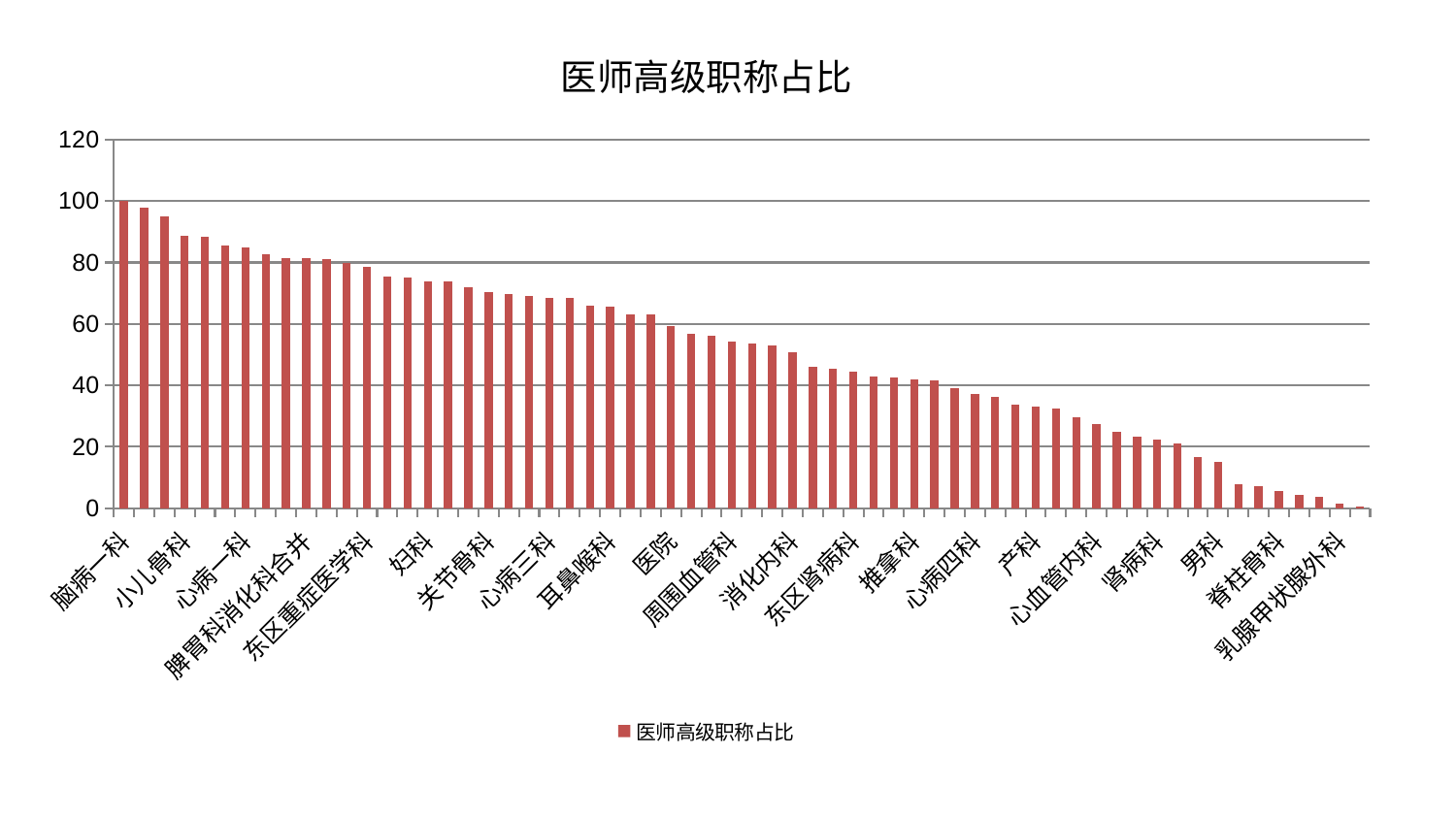

### Chart: 医师高级职称占比

| Category | 医师高级职称占比 |
|---|---|
| 脑病一科 | 100.0 |
| 显微骨科 | 97.71043832327938 |
| 西区重症医学科 | 95.05725426628163 |
| 小儿骨科 | 88.79632982449989 |
| 心病二科 | 88.28418072892406 |
| 针灸科 | 85.53584123004592 |
| 心病一科 | 84.98200817750099 |
| 风湿病科 | 82.71702380864674 |
| 肝病科 | 81.34589906732282 |
| 脾胃科消化科合并 | 81.3037020959528 |
| 神经内科 | 81.1101795353056 |
| 中医经典科 | 79.8450890298861 |
| 东区重症医学科 | 78.4937337646729 |
| 综合内科 | 75.54203013855653 |
| 皮肤科 | 75.22058744299852 |
| 妇科 | 73.90525805628882 |
| 胸外科 | 73.70953830335972 |
| 美容皮肤科 | 71.96334904863377 |
| 关节骨科 | 70.35908296761085 |
| 身心医学科 | 69.68497554738782 |
| 脑病三科 | 69.20114959556744 |
| 心病三科 | 68.40889563539466 |
| 眼科 | 68.37667460513629 |
| 老年医学科 | 65.84924218592168 |
| 耳鼻喉科 | 65.53133613104669 |
| 治未病中心 | 63.118926937415196 |
| 妇二科 | 63.038329713365215 |
| 医院 | 59.346326205469374 |
| 中医外治中心 | 56.669061160423766 |
| 脾胃病科 | 56.161458620372215 |
| 周围血管科 | 54.23290871309458 |
| 康复科 | 53.65783289271437 |
| 创伤骨科 | 53.1736594102221 |
| 消化内科 | 50.68298059350848 |
| 肛肠科 | 46.14595997185294 |
| 肾脏内科 | 45.418512294058466 |
| 东区肾病科 | 44.379991689940326 |
| 微创骨科 | 42.90771256612266 |
| 肿瘤内科 | 42.71282820630218 |
| 推拿科 | 41.84271329224201 |
| 神经外科 | 41.52496409409119 |
| 儿科 | 39.10514230610879 |
| 心病四科 | 37.093658175092244 |
| 骨科 | 36.206610968147125 |
| 运动损伤骨科 | 33.7456739298615 |
| 产科 | 33.00147932586635 |
| 脑病二科 | 32.49295277653878 |
| 重症医学科 | 29.56047954802138 |
| 心血管内科 | 27.46074873774246 |
| 口腔科 | 24.80058705846583 |
| 小儿推拿科 | 23.43862556448507 |
| 肾病科 | 22.45894870067877 |
| 血液科 | 21.028875678146917 |
| 普通外科 | 16.518679873351967 |
| 男科 | 15.005128221758309 |
| 内分泌科 | 7.690857554310653 |
| 呼吸内科 | 7.209782984701105 |
| 脊柱骨科 | 5.741244095659956 |
| 肝胆外科 | 4.439483593679648 |
| 泌尿外科 | 3.7087522004945894 |
| 乳腺甲状腺外科 | 1.5505975375689525 |
| 妇科妇二科合并 | 0.7178976072821059 |
28